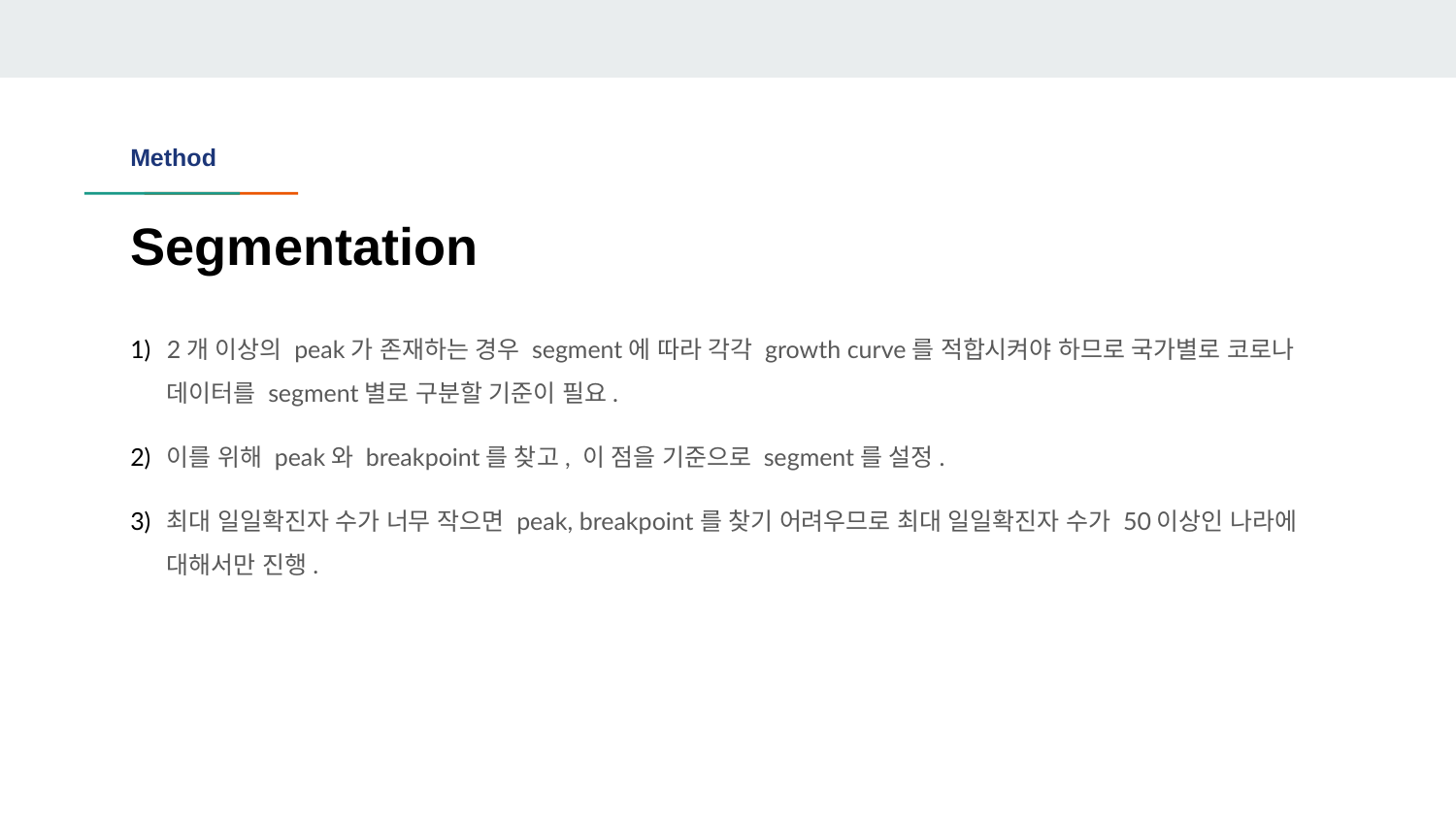

# Method
Segmentation
2개 이상의 peak가 존재하는 경우 segment에 따라 각각 growth curve를 적합시켜야 하므로 국가별로 코로나 데이터를 segment별로 구분할 기준이 필요.
이를 위해 peak와 breakpoint를 찾고, 이 점을 기준으로 segment를 설정.
최대 일일확진자 수가 너무 작으면 peak, breakpoint를 찾기 어려우므로 최대 일일확진자 수가 50이상인 나라에 대해서만 진행.